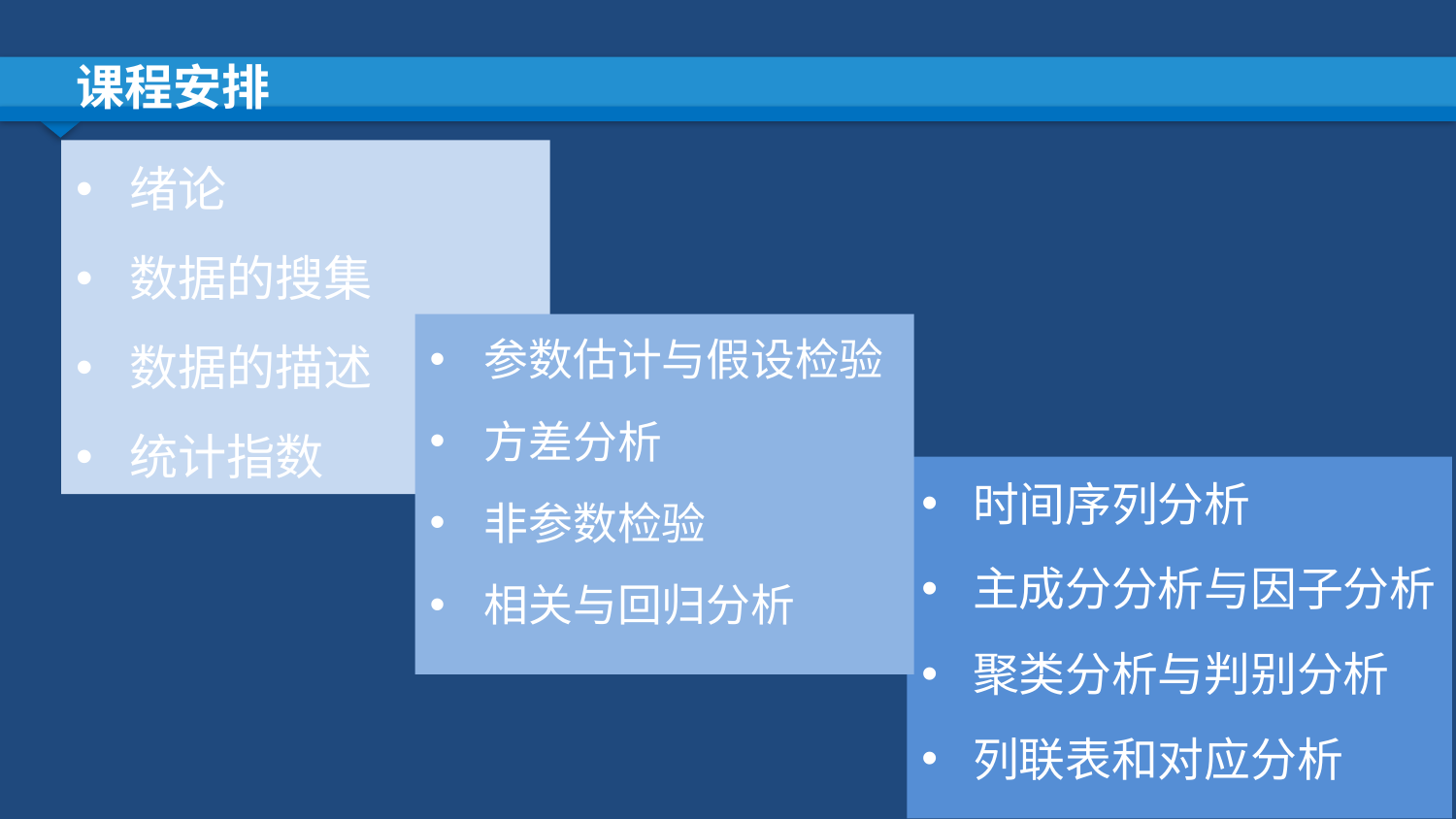

# 课程安排
绪论
数据的搜集
数据的描述
统计指数
参数估计与假设检验
方差分析
非参数检验
相关与回归分析
时间序列分析
主成分分析与因子分析
聚类分析与判别分析
列联表和对应分析